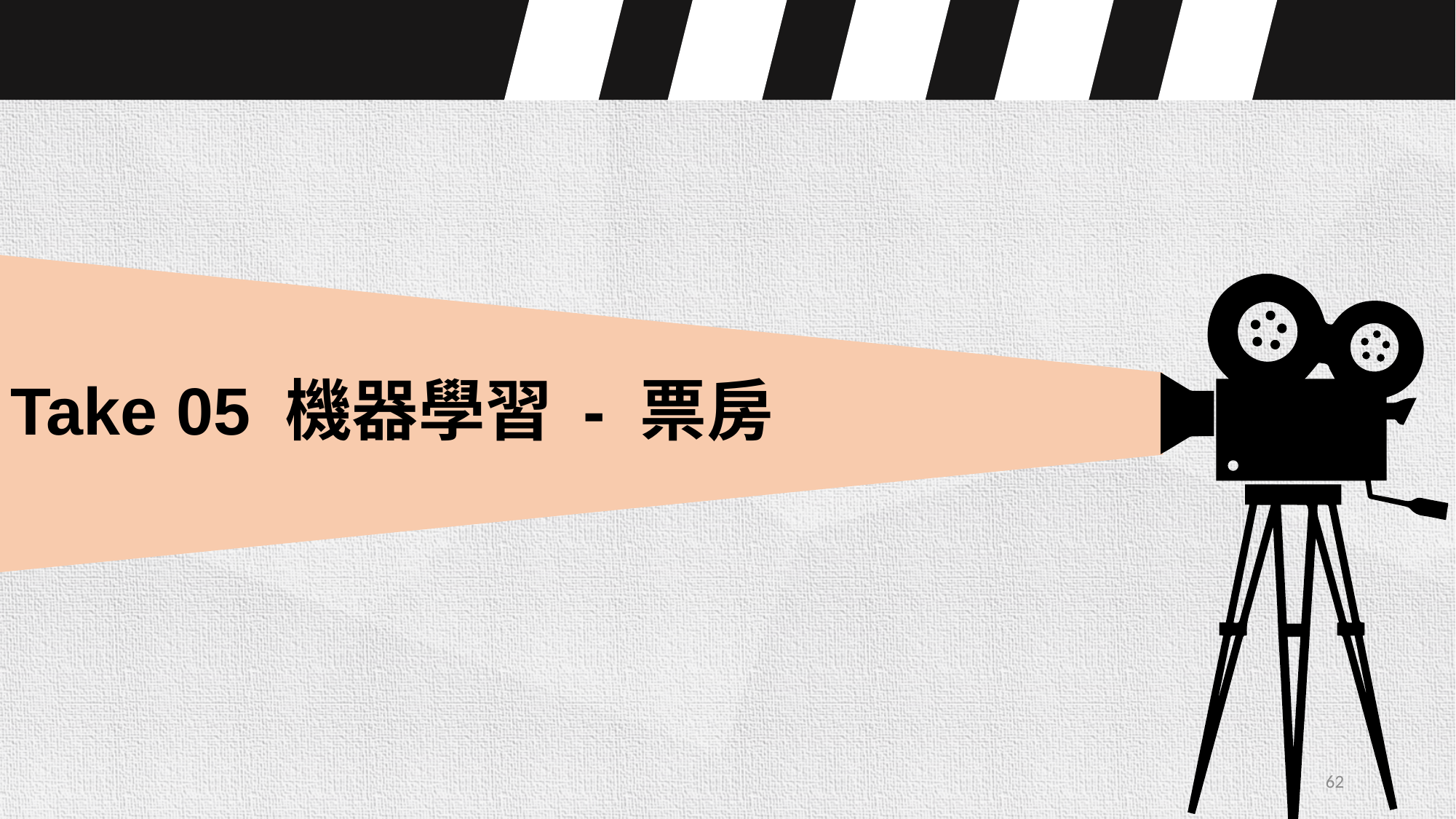

講者:劉冠緯

Take 05 機器學習 - 票房

62